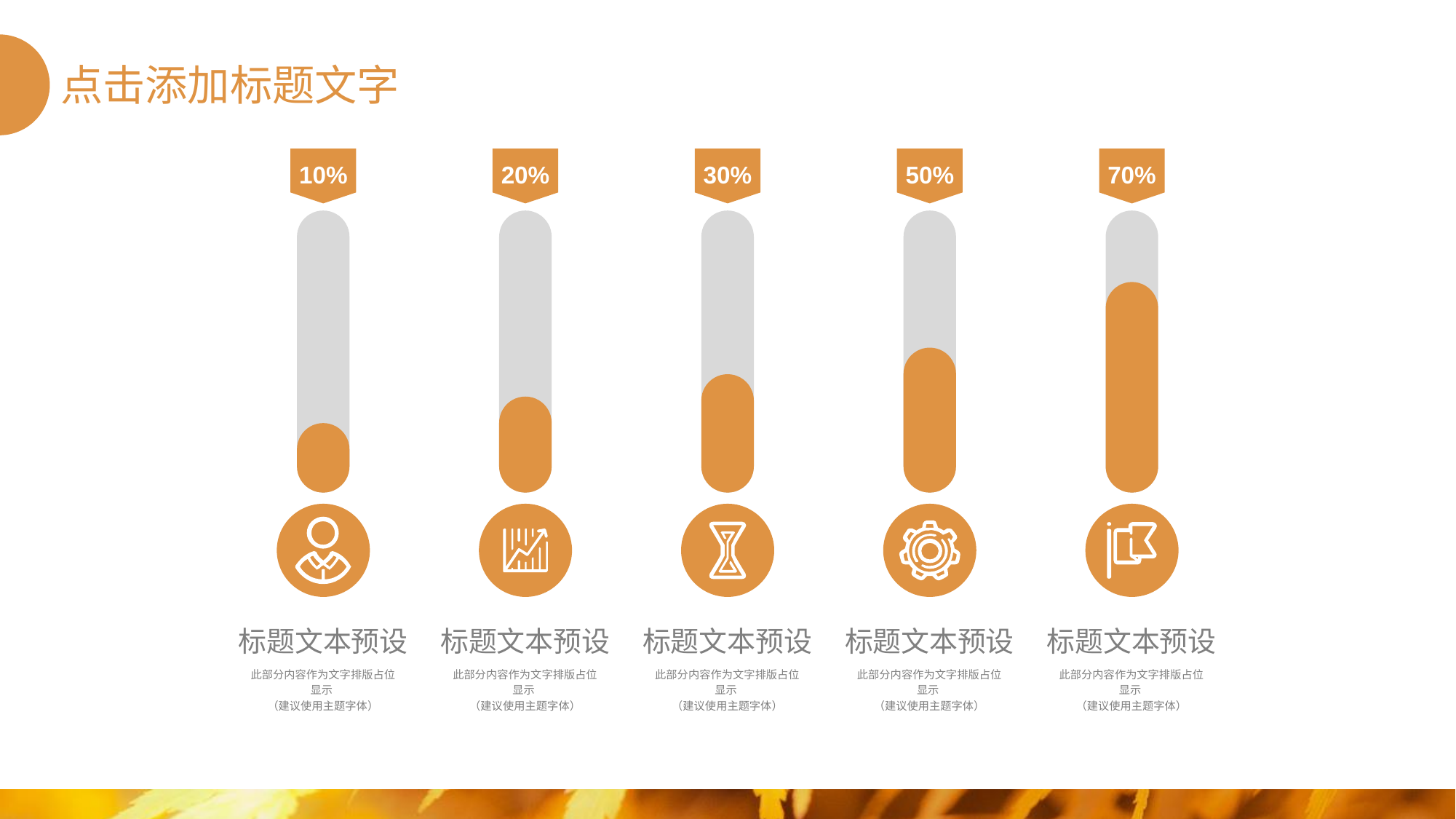

点击添加标题文字
10%

标题文本预设
此部分内容作为文字排版占位显示
（建议使用主题字体）
20%

标题文本预设
此部分内容作为文字排版占位显示
（建议使用主题字体）
30%

标题文本预设
此部分内容作为文字排版占位显示
（建议使用主题字体）
50%

标题文本预设
此部分内容作为文字排版占位显示
（建议使用主题字体）
70%

标题文本预设
此部分内容作为文字排版占位显示
（建议使用主题字体）